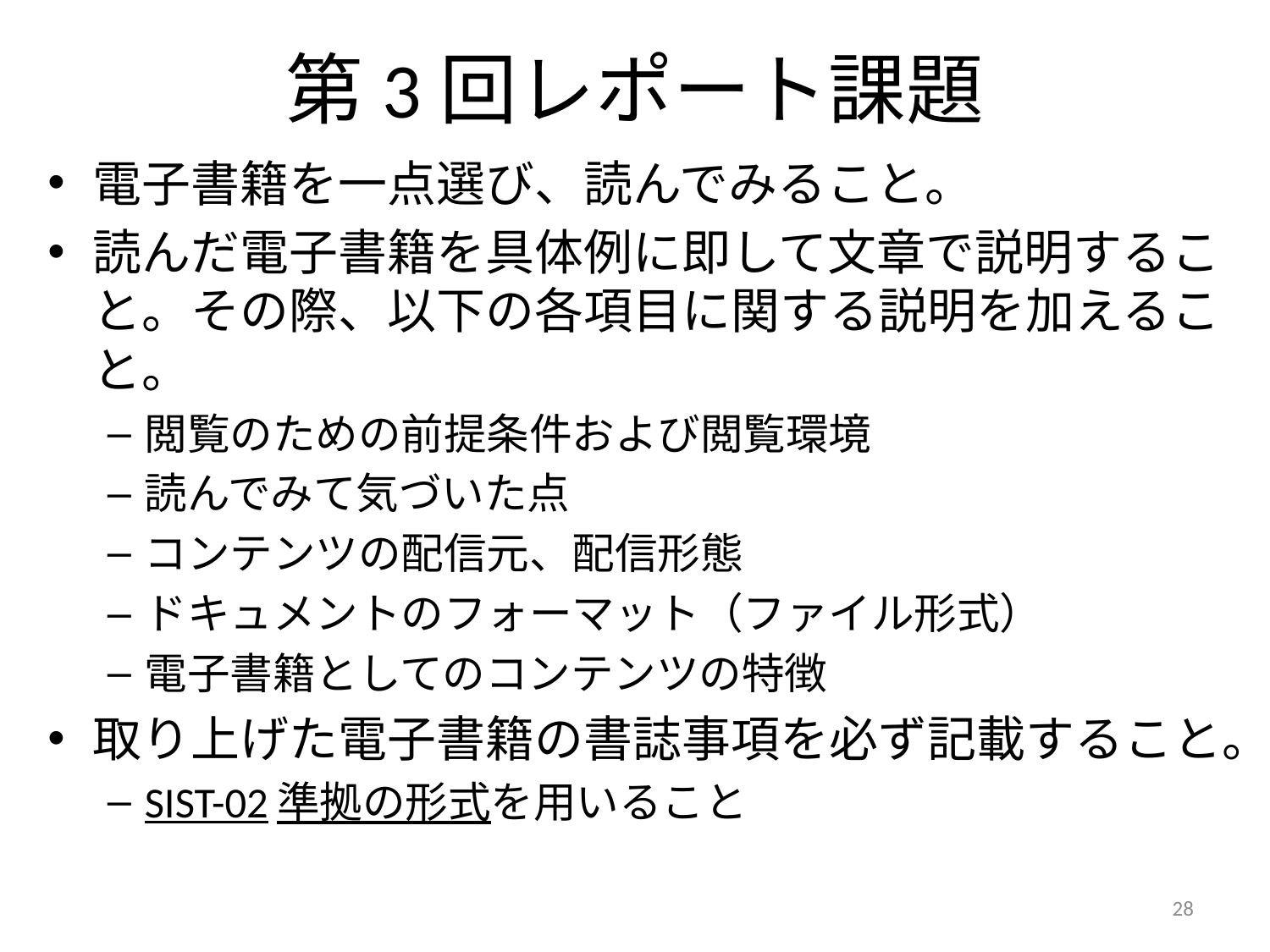

# 第3回レポート課題
電子書籍を一点選び、読んでみること。
読んだ電子書籍を具体例に即して文章で説明すること。その際、以下の各項目に関する説明を加えること。
閲覧のための前提条件および閲覧環境
読んでみて気づいた点
コンテンツの配信元、配信形態
ドキュメントのフォーマット（ファイル形式）
電子書籍としてのコンテンツの特徴
取り上げた電子書籍の書誌事項を必ず記載すること。
SIST-02準拠の形式を用いること
28